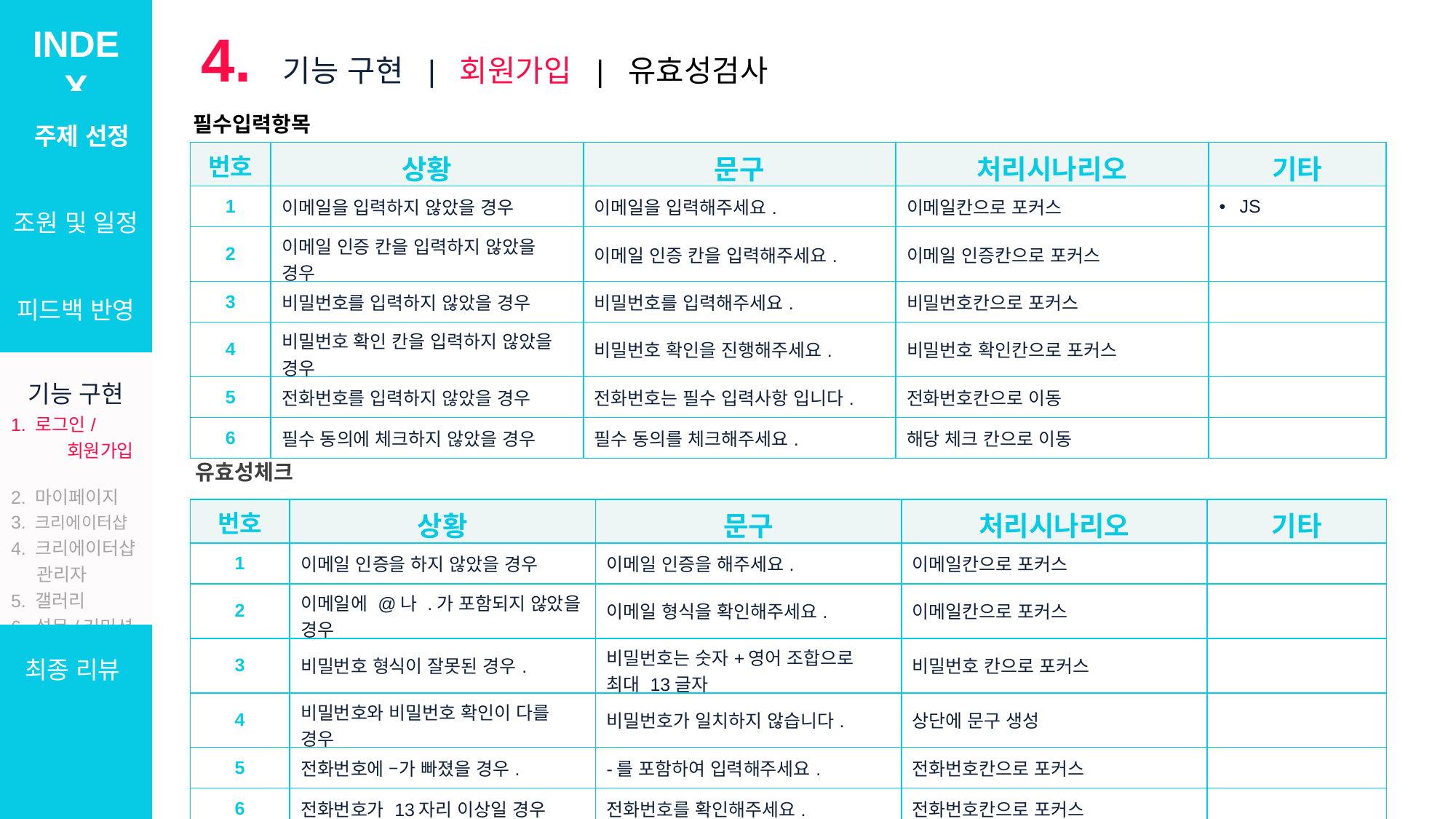

INDEX
4. 기능 구현  |  회원가입  |  유효성검사
| 주제 선정 |
| --- |
| 조원 및 일정 |
| 피드백 반영 |
| 기능 구현 1. 로그인/ 회원가입 2. 마이페이지 3. 크리에이터샵 4. 크리에이터샵 관리자 5. 갤러리 6. 설문/커미션 7. 관리자 |
| 최종 리뷰 |
필수입력항목
| 번호 | 상황 | 문구 | 처리시나리오 | 기타 |
| --- | --- | --- | --- | --- |
| 1 | 이메일을 입력하지 않았을 경우 | 이메일을 입력해주세요. | 이메일칸으로 포커스 | JS |
| 2 | 이메일 인증 칸을 입력하지 않았을 경우 | 이메일 인증 칸을 입력해주세요. | 이메일 인증칸으로 포커스 |  |
| 3 | 비밀번호를 입력하지 않았을 경우 | 비밀번호를 입력해주세요. | 비밀번호칸으로 포커스 |  |
| 4 | 비밀번호 확인 칸을 입력하지 않았을 경우 | 비밀번호 확인을 진행해주세요. | 비밀번호 확인칸으로 포커스 |  |
| 5 | 전화번호를 입력하지 않았을 경우 | 전화번호는 필수 입력사항 입니다. | 전화번호칸으로 이동 |  |
| 6 | 필수 동의에 체크하지 않았을 경우 | 필수 동의를 체크해주세요. | 해당 체크 칸으로 이동 |  |
INDEX
INDEX
| 주제 선정 |
| --- |
| 조원 및 일정 |
| 피드백 반영 |
| 기능 구현 로그인 및 회원가입 · 요구사항정의서 · 워크플로우 · 화면설계 · 화면구현 · JAVA구현 |
| 리뷰 |
| 주제 선정 |
| --- |
| 조원 및 일정 |
| 피드백 반영 |
| 기능 구현 로그인 및 회원가입 · 요구사항정의서 · 워크플로우 · 화면설계 · 화면구현 · JAVA구현 |
| 리뷰 |
유효성체크
| 번호 | 상황 | 문구 | 처리시나리오 | 기타 |
| --- | --- | --- | --- | --- |
| 1 | 이메일 인증을 하지 않았을 경우 | 이메일 인증을 해주세요. | 이메일칸으로 포커스 |  |
| 2 | 이메일에 @나 .가 포함되지 않았을 경우 | 이메일 형식을 확인해주세요. | 이메일칸으로 포커스 |  |
| 3 | 비밀번호 형식이 잘못된 경우. | 비밀번호는 숫자+영어 조합으로 최대 13글자 | 비밀번호 칸으로 포커스 |  |
| 4 | 비밀번호와 비밀번호 확인이 다를 경우 | 비밀번호가 일치하지 않습니다. | 상단에 문구 생성 |  |
| 5 | 전화번호에 –가 빠졌을 경우. | -를 포함하여 입력해주세요. | 전화번호칸으로 포커스 |  |
| 6 | 전화번호가 13자리 이상일 경우 | 전화번호를 확인해주세요. | 전화번호칸으로 포커스 |  |